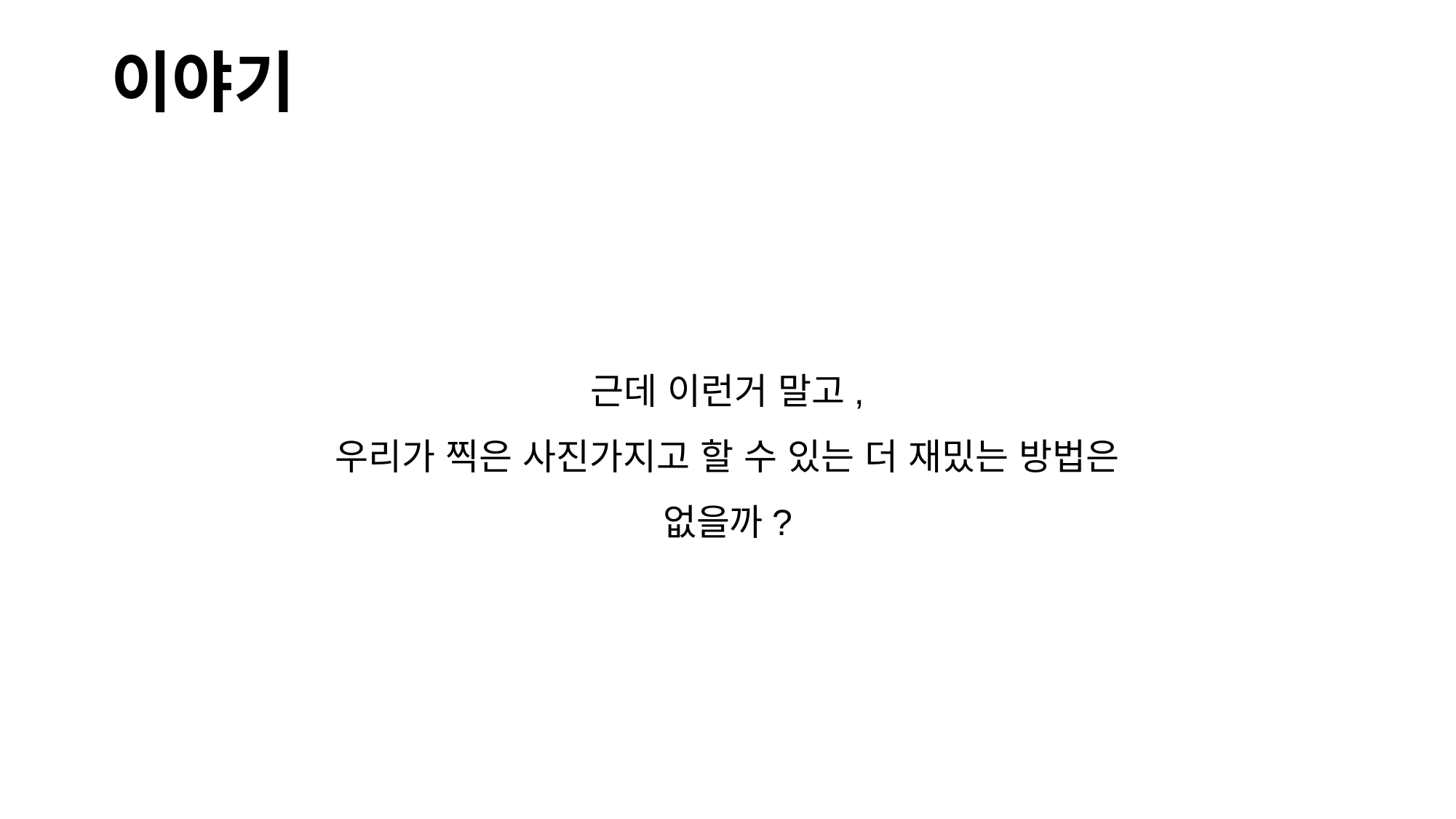

# 이야기
근데 이런거 말고,
우리가 찍은 사진가지고 할 수 있는 더 재밌는 방법은 없을까?